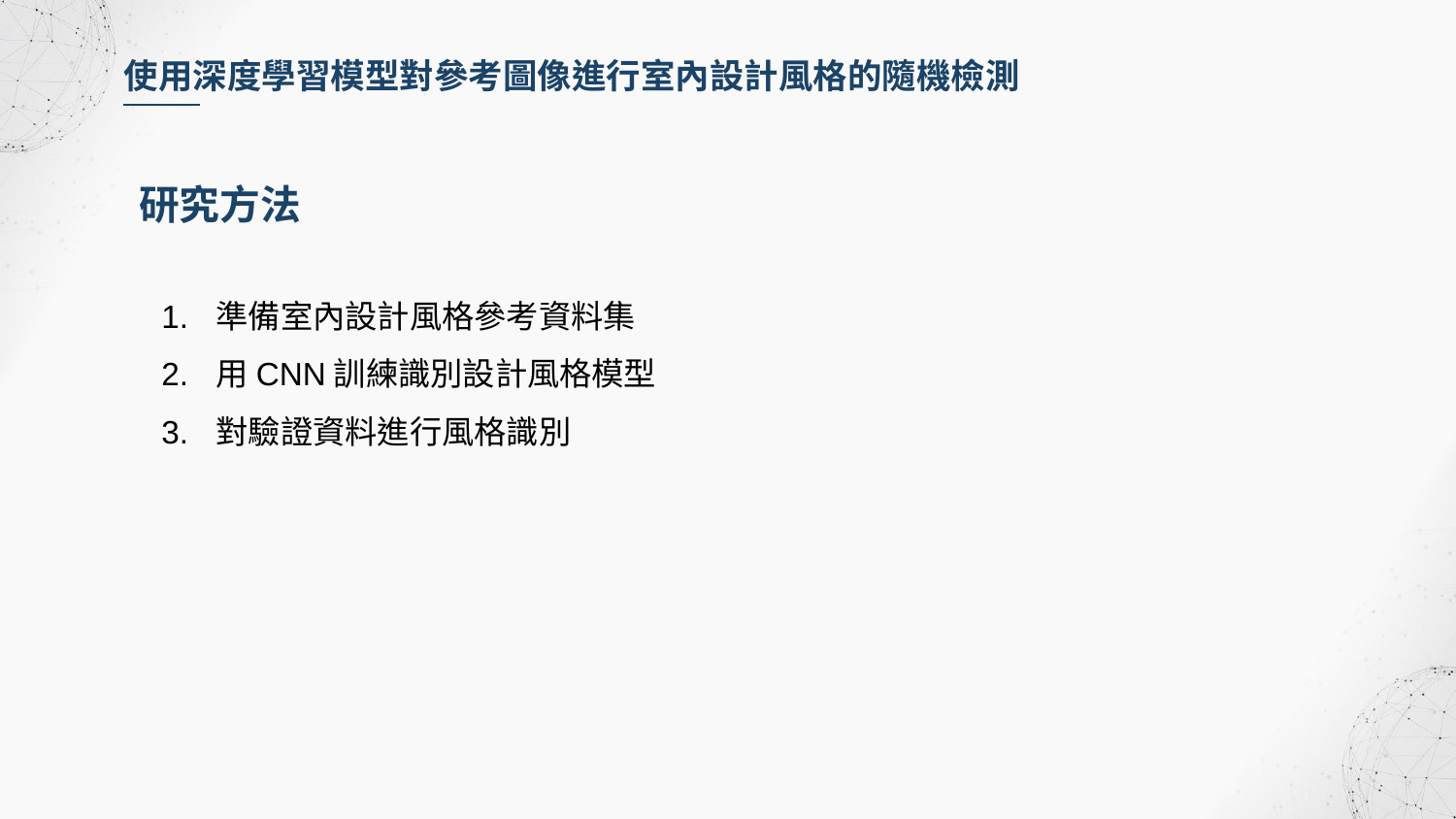

使用深度學習模型對參考圖像進行室內設計風格的隨機檢測
研究方法
準備室內設計風格參考資料集
用CNN訓練識別設計風格模型
對驗證資料進行風格識別